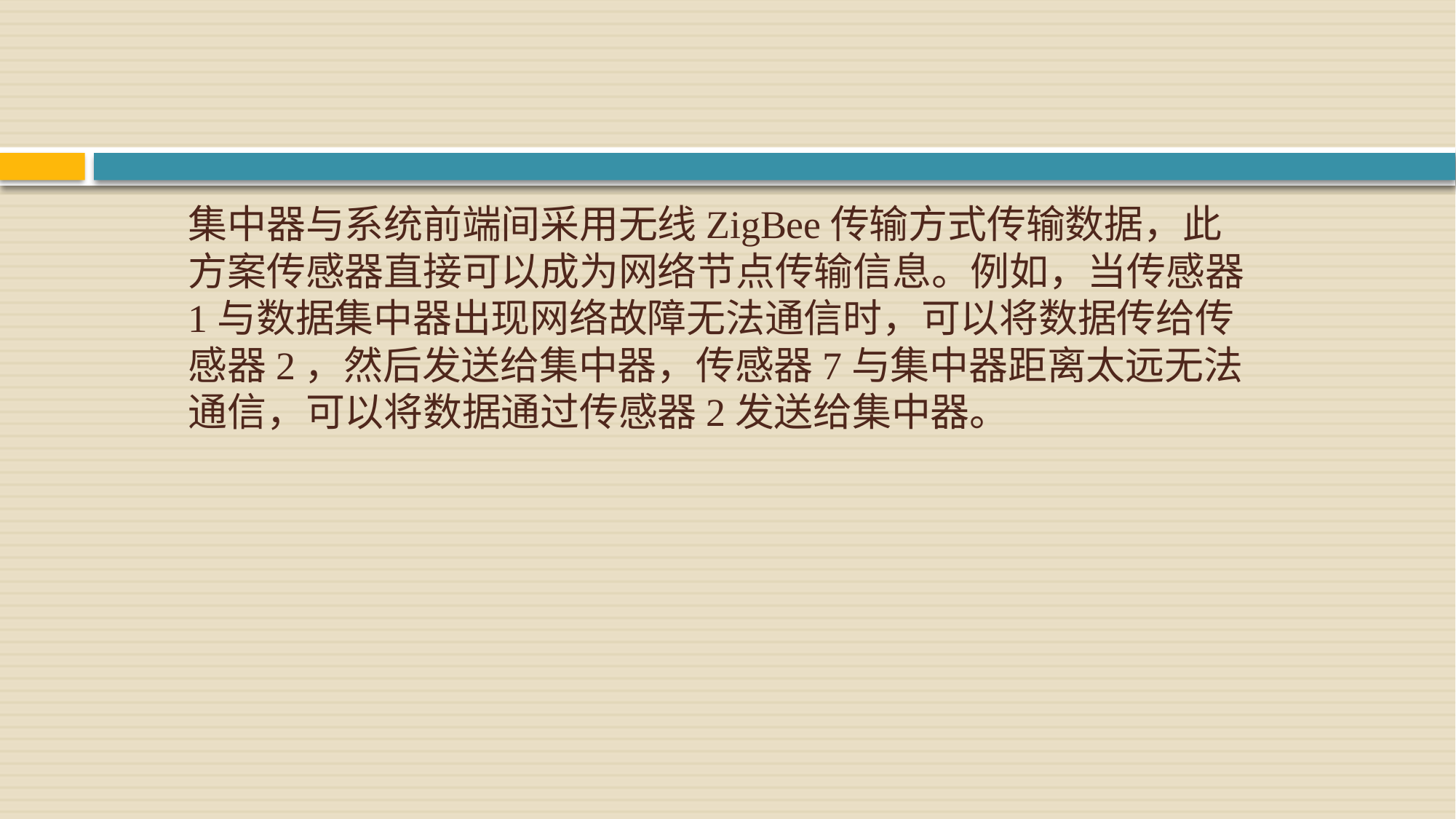

# 集中器与系统前端间采用无线ZigBee传输方式传输数据，此方案传感器直接可以成为网络节点传输信息。例如，当传感器1与数据集中器出现网络故障无法通信时，可以将数据传给传感器2，然后发送给集中器，传感器7与集中器距离太远无法通信，可以将数据通过传感器2发送给集中器。